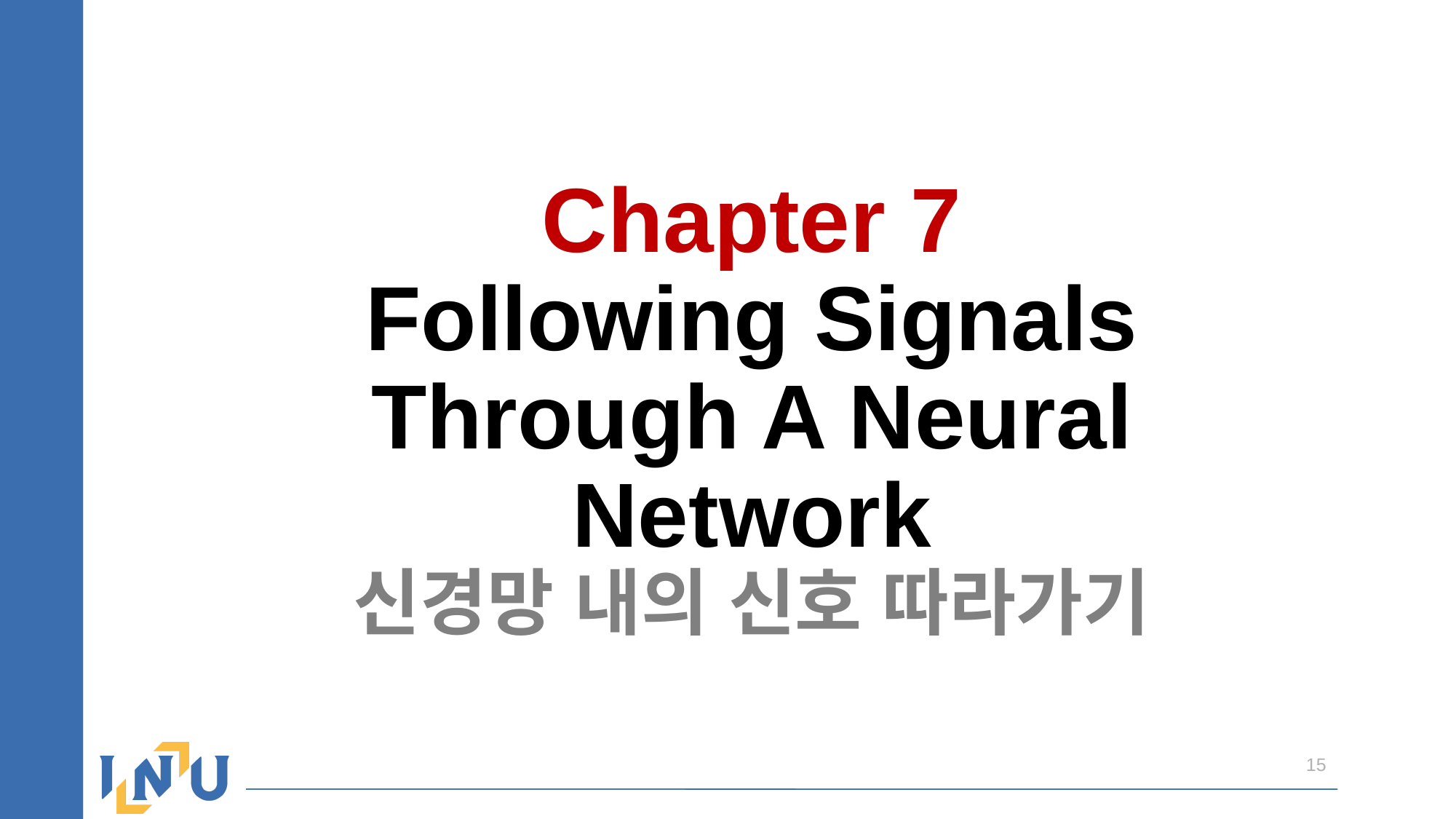

# Chapter 7 Following Signals Through A Neural Network 신경망 내의 신호 따라가기
15